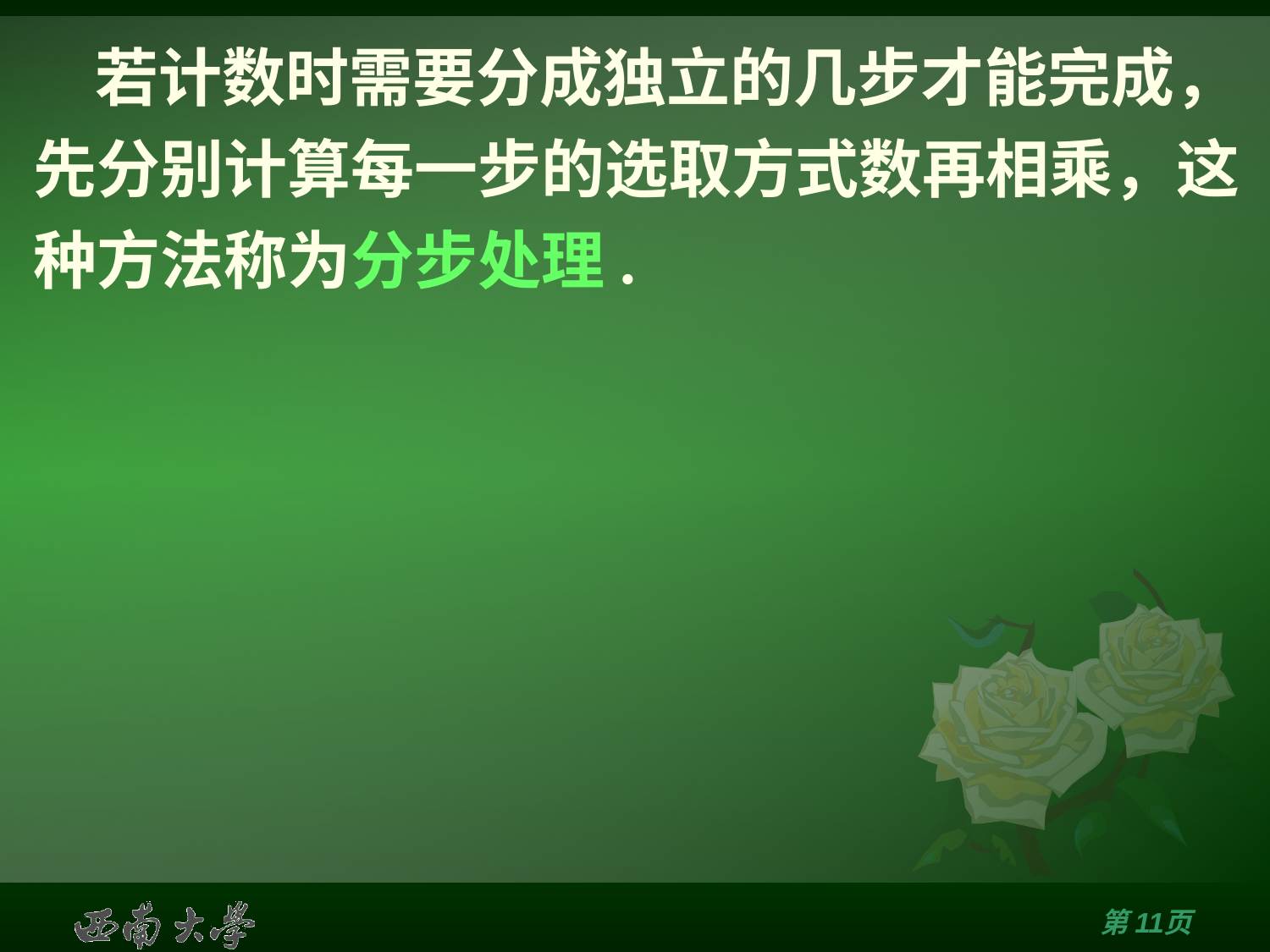

# 若计数时需要分成独立的几步才能完成，先分别计算每一步的选取方式数再相乘，这种方法称为分步处理.
第11页